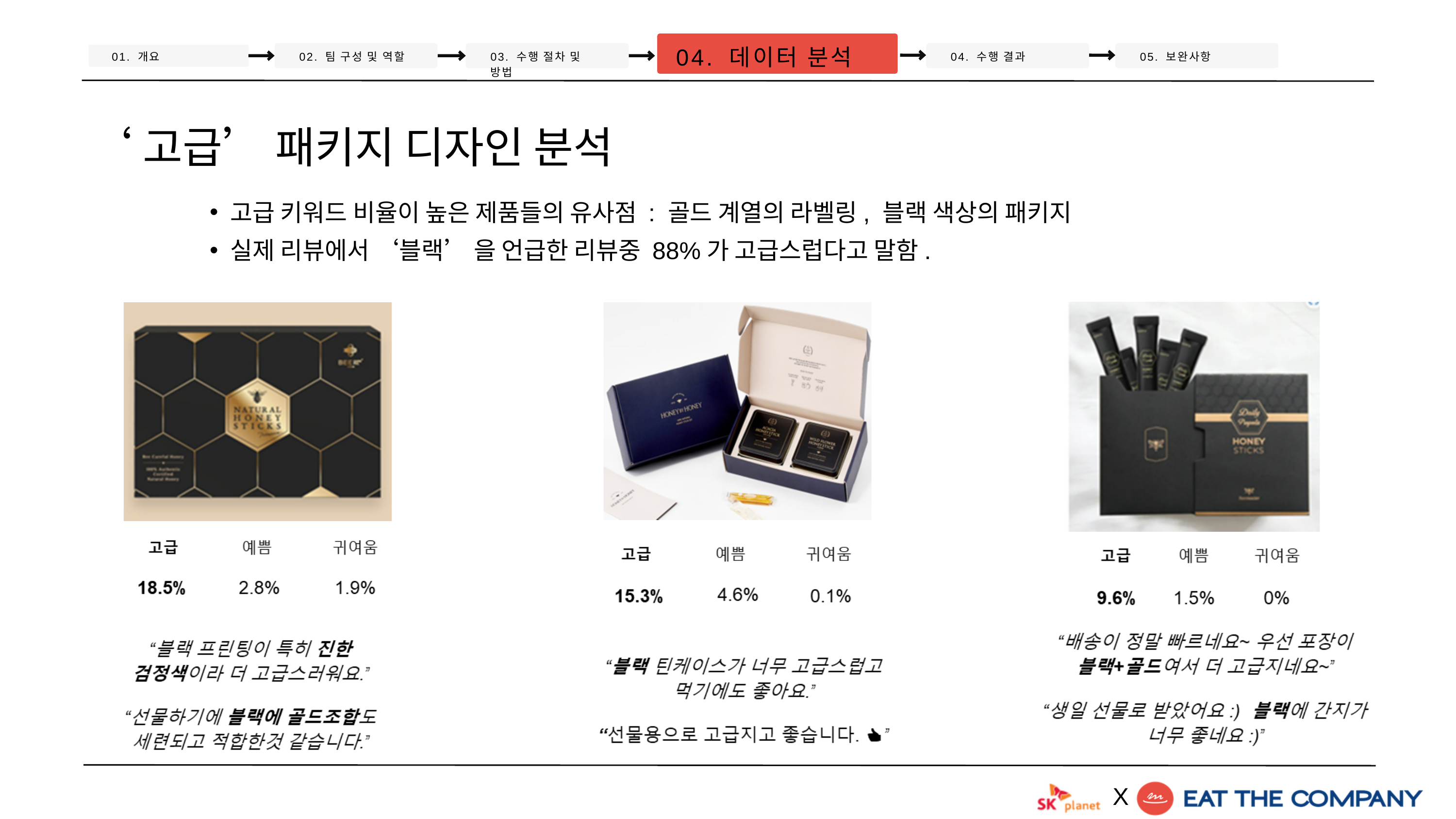

04. 데이터 분석

01. 개요
02. 팀 구성 및 역할
03. 수행 절차 및 방법
04. 수행 결과
05. 보완사항

고급 키워드 비율이 높은 제품들의 유사점 : 골드 계열의 라벨링, 블랙 색상의 패키지

실제 리뷰에서 ‘블랙’ 을 언급한 리뷰중 88%가 고급스럽다고 말함.

‘고급’ 패키지 디자인 분석

X